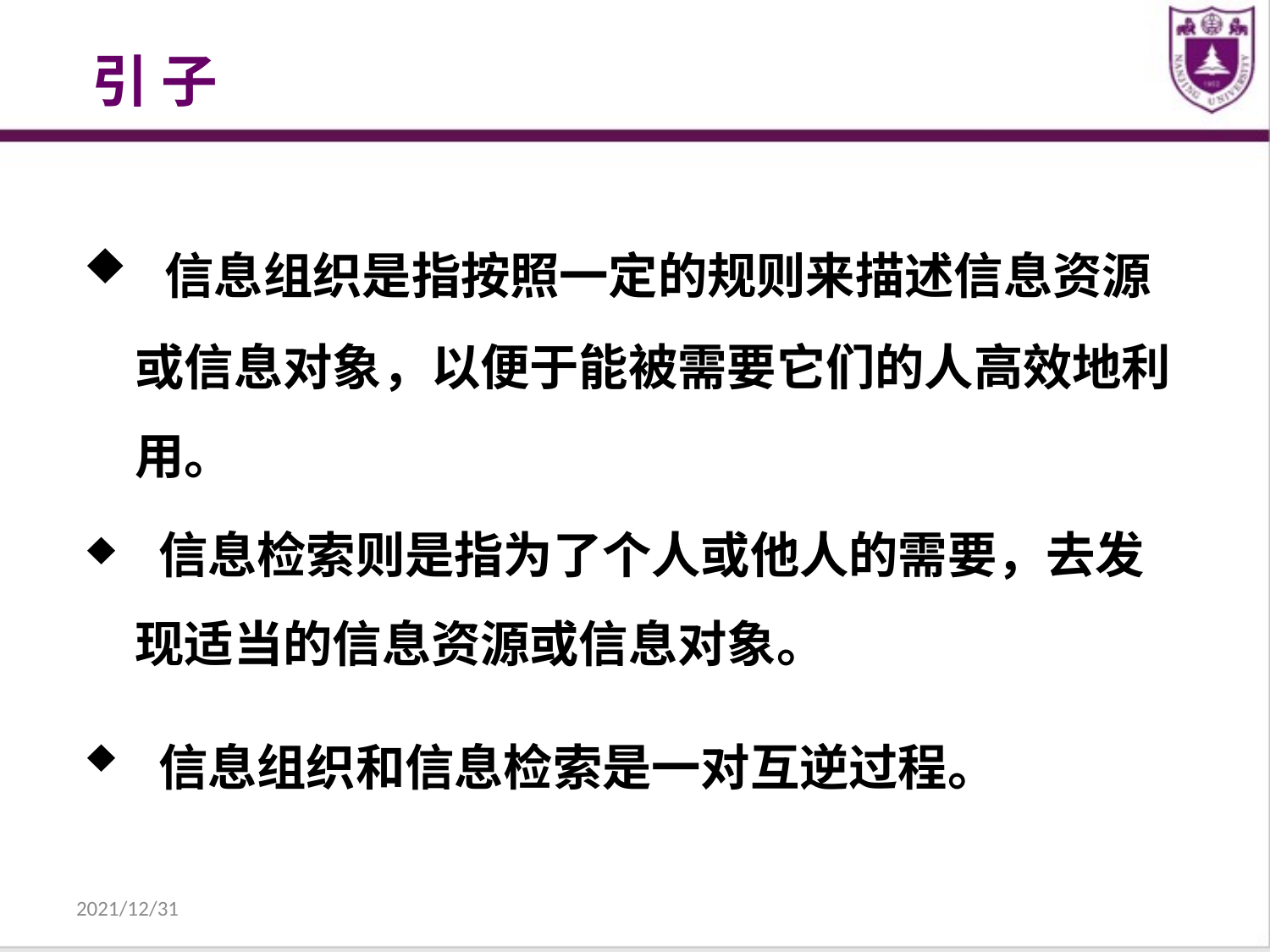

引 子
 信息组织是指按照一定的规则来描述信息资源或信息对象，以便于能被需要它们的人高效地利用。
 信息检索则是指为了个人或他人的需要，去发现适当的信息资源或信息对象。
 信息组织和信息检索是一对互逆过程。

2021/12/31